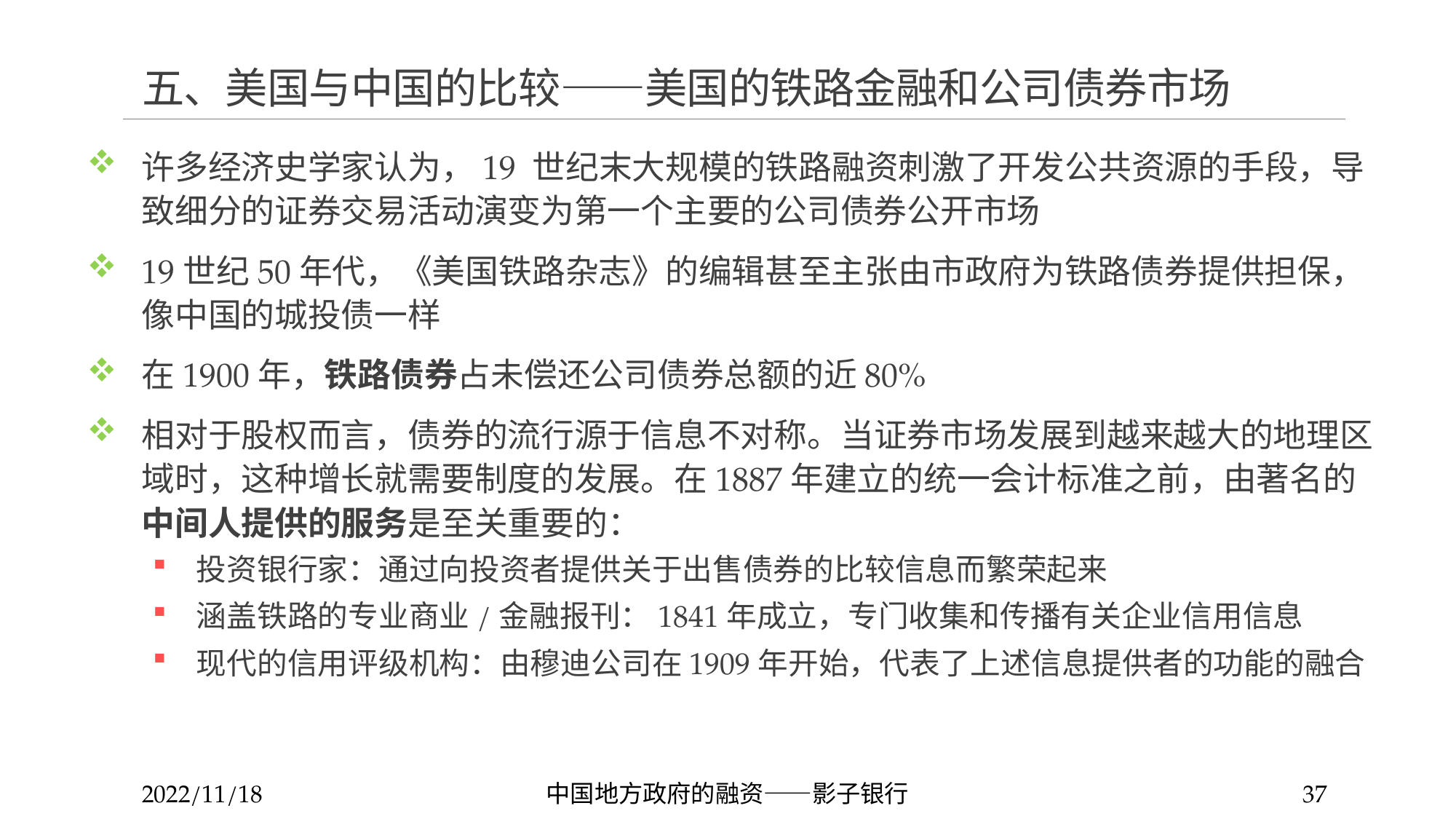

# 五、美国与中国的比较——美国的铁路金融和公司债券市场
许多经济史学家认为，19 世纪末大规模的铁路融资刺激了开发公共资源的手段，导致细分的证券交易活动演变为第一个主要的公司债券公开市场
19世纪50年代，《美国铁路杂志》的编辑甚至主张由市政府为铁路债券提供担保，像中国的城投债一样
在1900年，铁路债券占未偿还公司债券总额的近80%
相对于股权而言，债券的流行源于信息不对称。当证券市场发展到越来越大的地理区域时，这种增长就需要制度的发展。在1887年建立的统一会计标准之前，由著名的中间人提供的服务是至关重要的：
投资银行家：通过向投资者提供关于出售债券的比较信息而繁荣起来
涵盖铁路的专业商业/金融报刊：1841年成立，专门收集和传播有关企业信用信息
现代的信用评级机构：由穆迪公司在1909年开始，代表了上述信息提供者的功能的融合
2022/11/18
中国地方政府的融资——影子银行
37